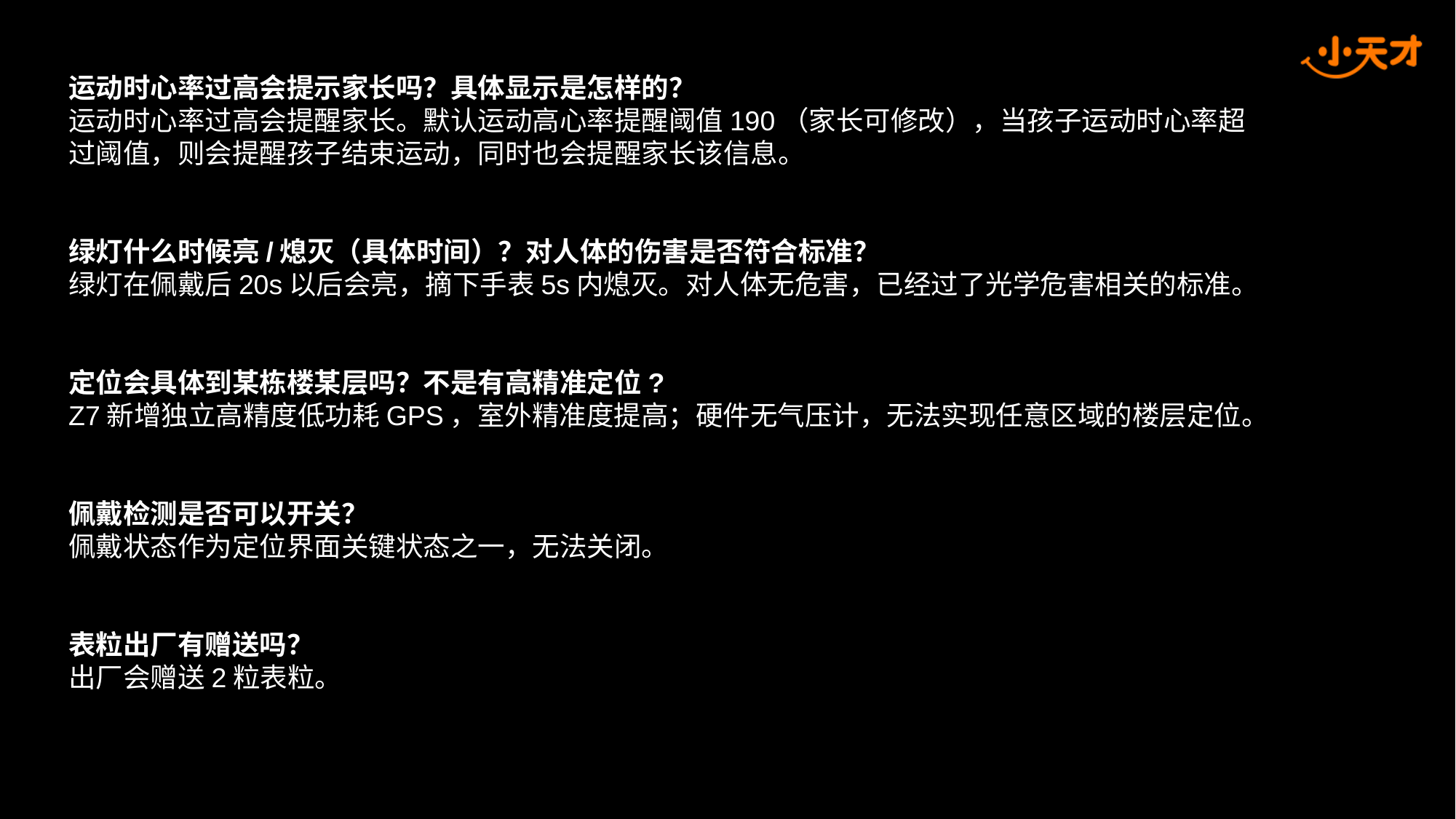

运动时心率过高会提示家长吗？具体显示是怎样的？
运动时心率过高会提醒家长。默认运动高心率提醒阈值190（家长可修改），当孩子运动时心率超过阈值，则会提醒孩子结束运动，同时也会提醒家长该信息。

绿灯什么时候亮/熄灭（具体时间）？对人体的伤害是否符合标准？
绿灯在佩戴后20s以后会亮，摘下手表5s内熄灭。对人体无危害，已经过了光学危害相关的标准。

定位会具体到某栋楼某层吗？不是有高精准定位?
Z7新增独立高精度低功耗GPS，室外精准度提高；硬件无气压计，无法实现任意区域的楼层定位。

佩戴检测是否可以开关？
佩戴状态作为定位界面关键状态之一，无法关闭。

表粒出厂有赠送吗？
出厂会赠送2粒表粒。